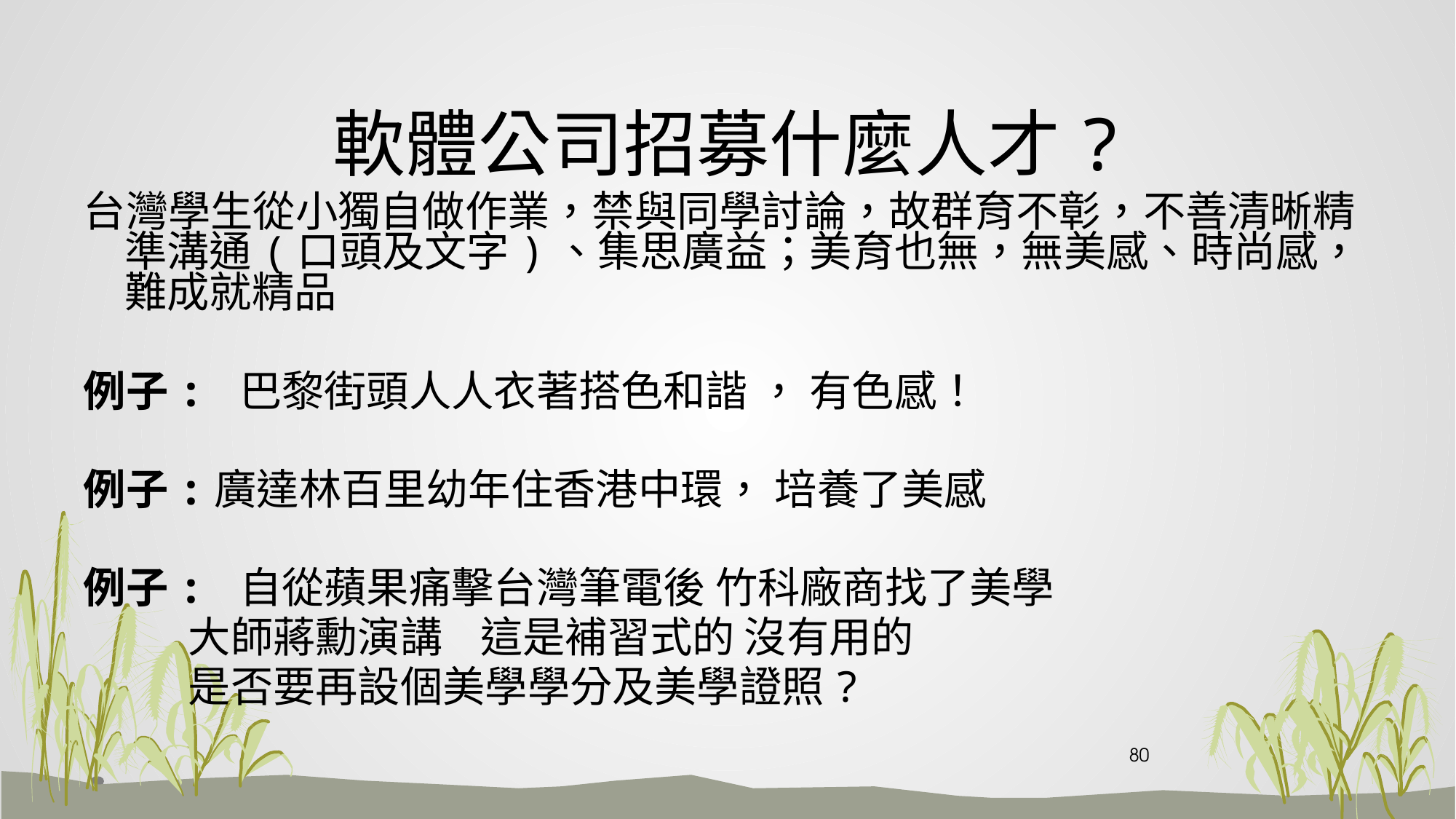

# 軟體公司招募什麼人才?
台灣學生從小獨自做作業，禁與同學討論，故群育不彰，不善清晰精準溝通(口頭及文字)、集思廣益；美育也無，無美感、時尚感，難成就精品

例子: 巴黎街頭人人衣著搭色和諧 ， 有色感！

例子:廣達林百里幼年住香港中環， 培養了美感

例子: 自從蘋果痛擊台灣筆電後 竹科廠商找了美學
          大師蔣勳演講    這是補習式的 沒有用的
          是否要再設個美學學分及美學證照?

80